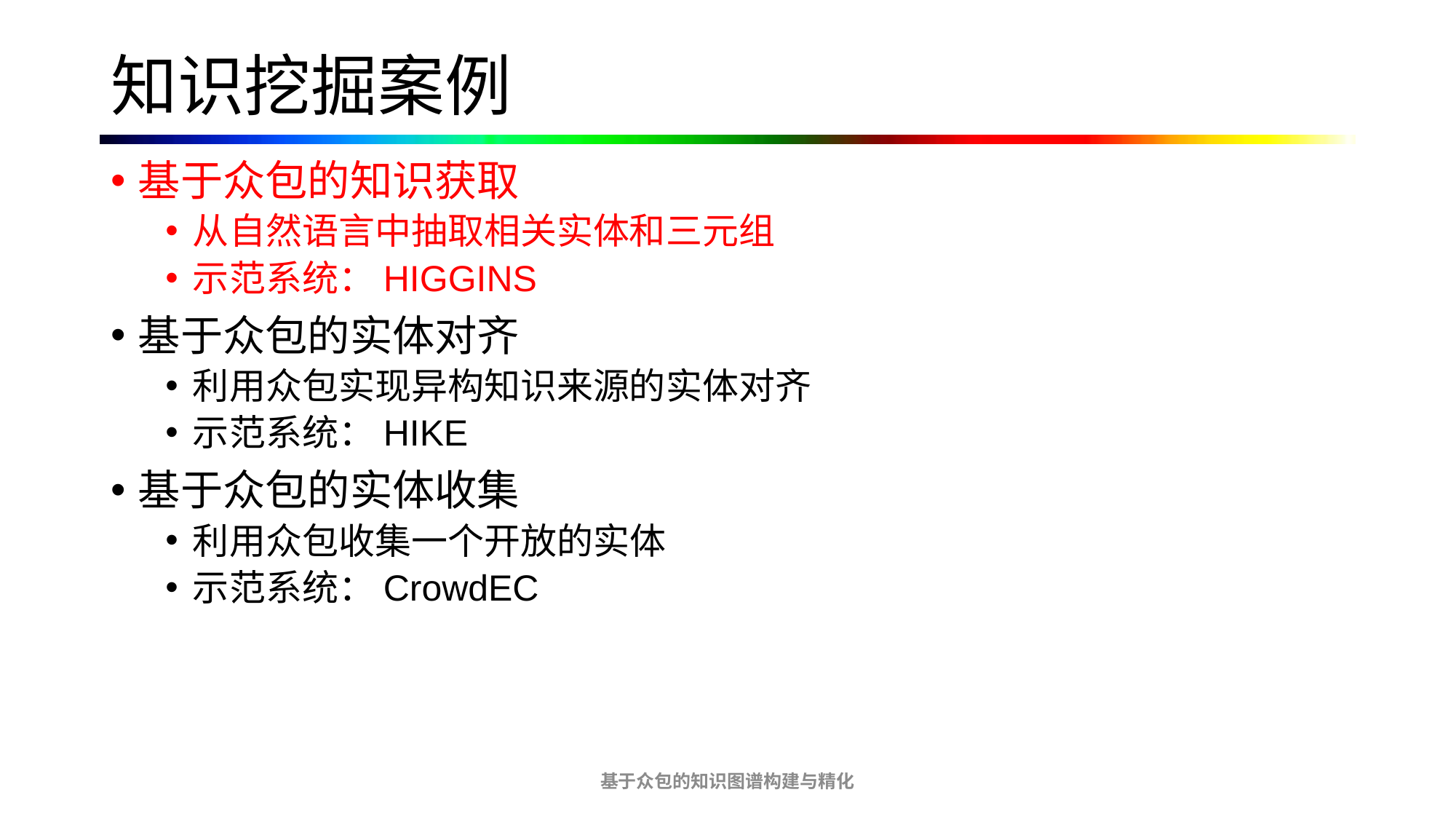

# 知识挖掘案例
基于众包的知识获取
从自然语言中抽取相关实体和三元组
示范系统：HIGGINS
基于众包的实体对齐
利用众包实现异构知识来源的实体对齐
示范系统：HIKE
基于众包的实体收集
利用众包收集一个开放的实体
示范系统：CrowdEC

基于众包的知识图谱构建与精化
65